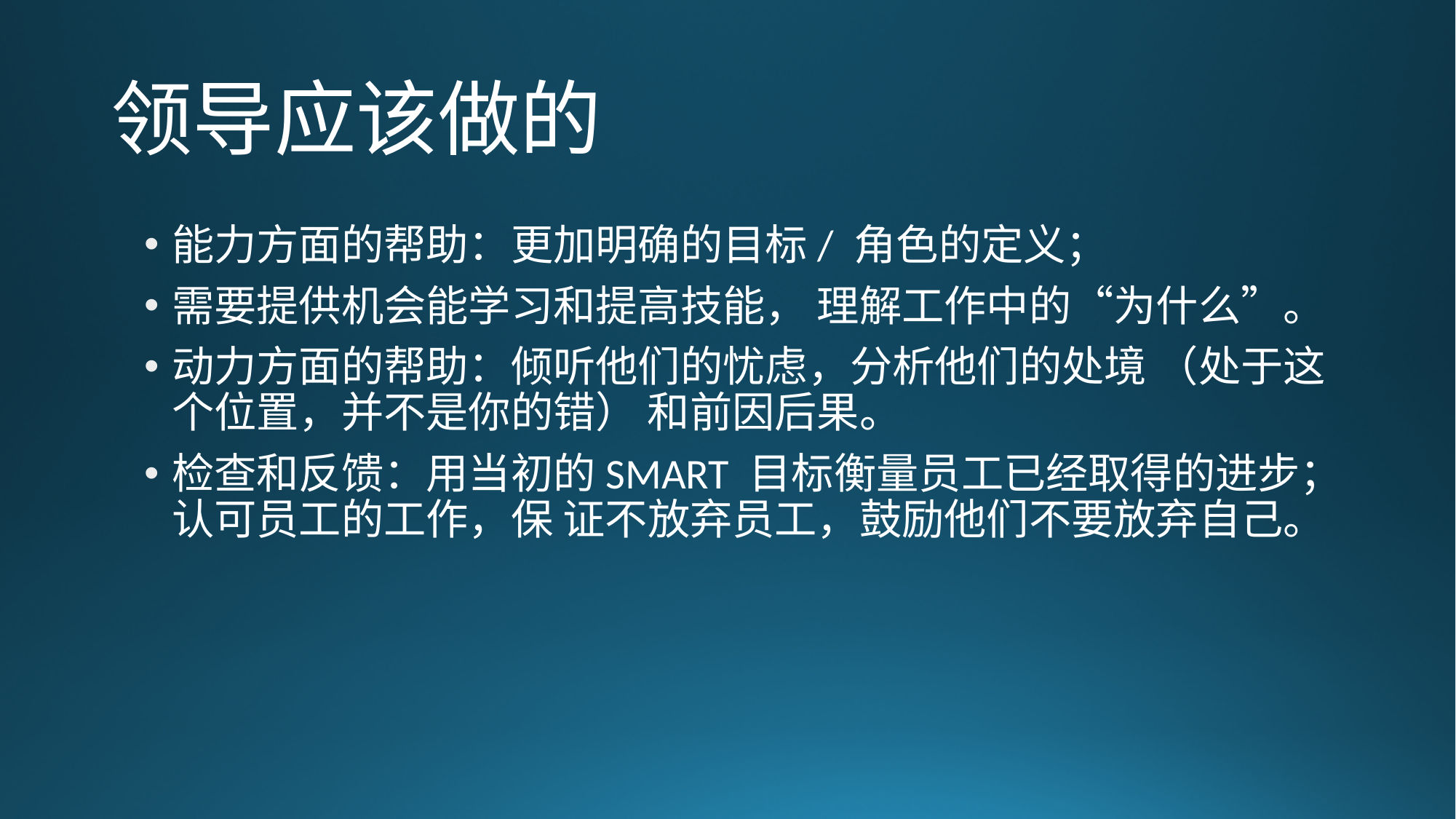

# 领导应该做的
能力方面的帮助：更加明确的目标/ 角色的定义；
需要提供机会能学习和提高技能， 理解工作中的“为什么”。
动力方面的帮助：倾听他们的忧虑，分析他们的处境 （处于这个位置，并不是你的错） 和前因后果。
检查和反馈：用当初的SMART 目标衡量员工已经取得的进步；认可员工的工作，保 证不放弃员工，鼓励他们不要放弃自己。